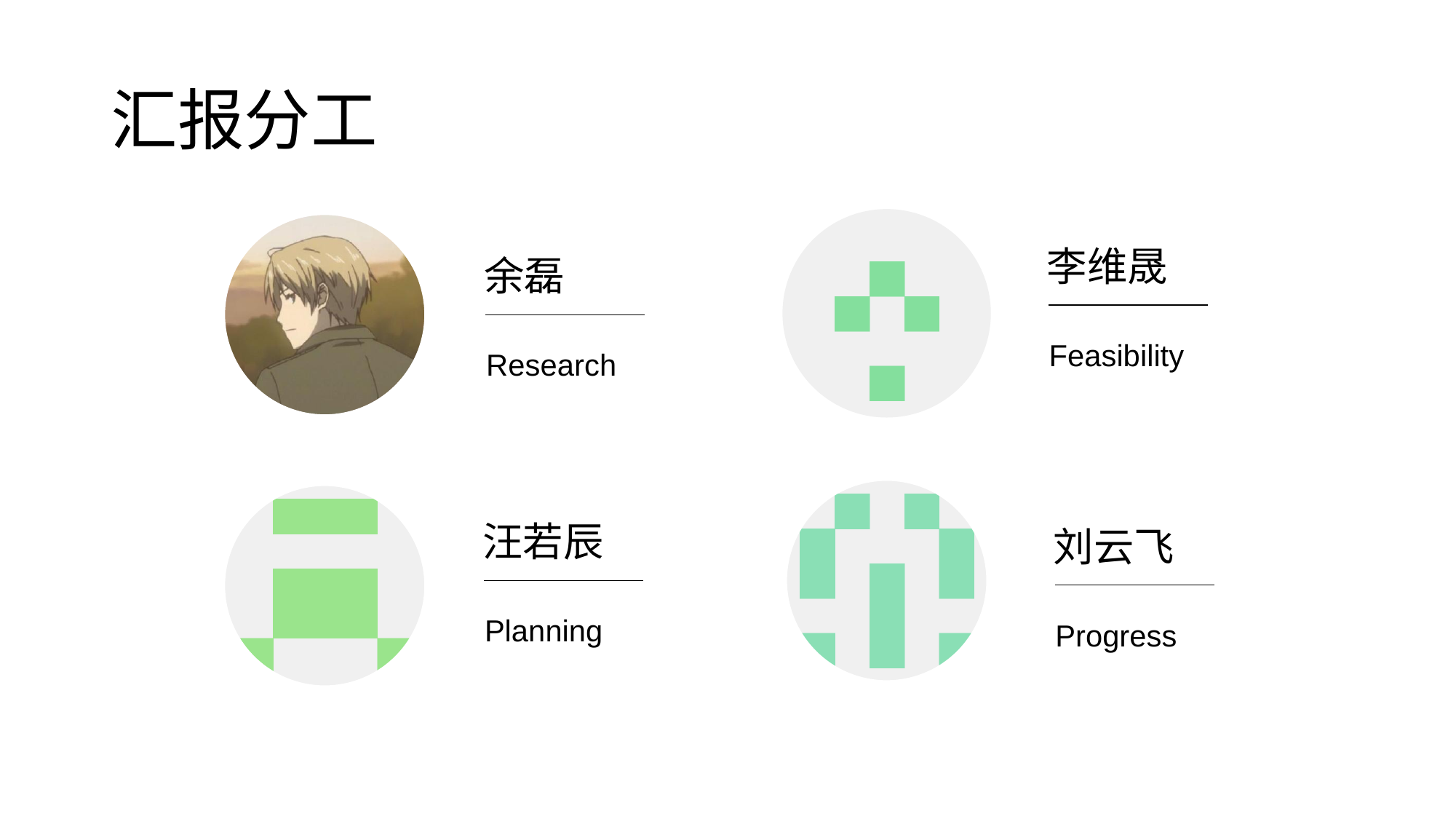

# 汇报分工

李维晟
Feasibility
余磊
Research

汪若辰
Planning
刘云飞
Progress